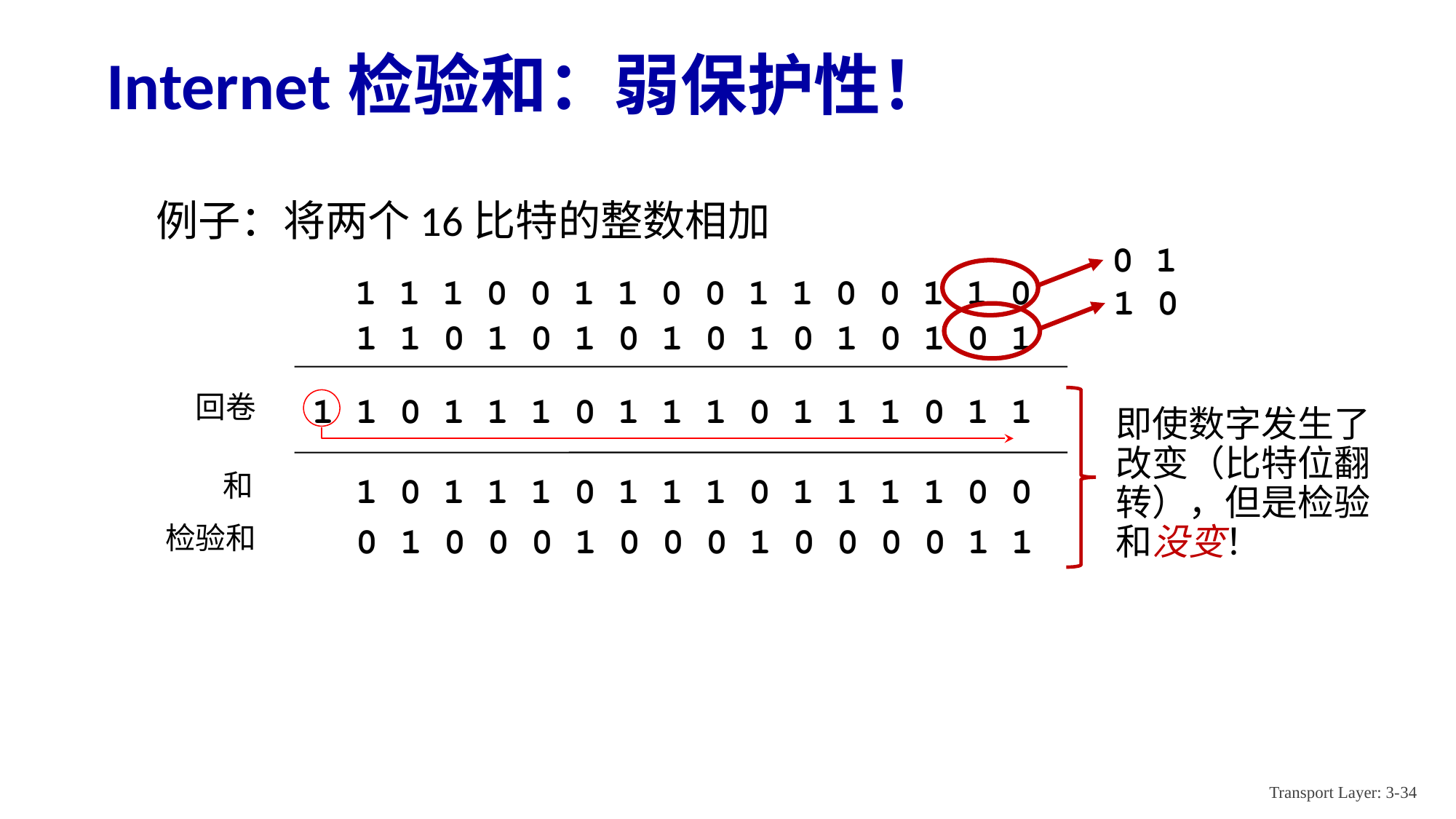

# Internet检验和：弱保护性！
例子：将两个16比特的整数相加
  0 1

1 1 1 0 0 1 1 0 0 1 1 0 0 1 1 0
  1 0

1 1 0 1 0 1 0 1 0 1 0 1 0 1 0 1

1 1 0 1 1 1 0 1 1 1 0 1 1 1 0 1 1
回卷

  1 0 1 1 1 0 1 1 1 0 1 1 1 1 0 0

即使数字发生了改变（比特位翻转），但是检验和没变！
和
  0 1 0 0 0 1 0 0 0 1 0 0 0 0 1 1
检验和
Transport Layer: 3-34